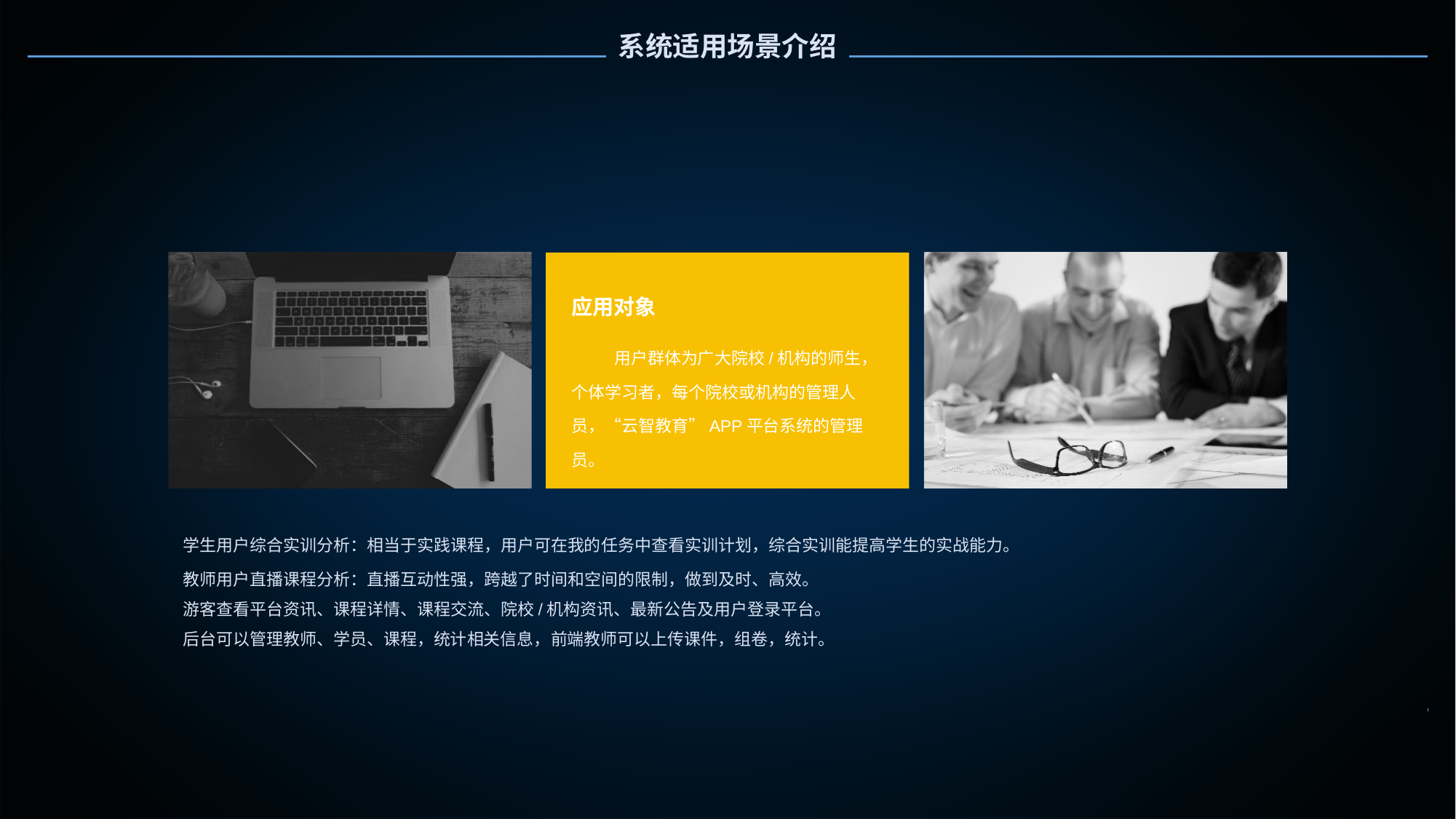

系统适用场景介绍

应用对象
用户群体为广大院校/机构的师生，个体学习者，每个院校或机构的管理人员，“云智教育”APP平台系统的管理员。
学生用户综合实训分析：相当于实践课程，用户可在我的任务中查看实训计划，综合实训能提高学生的实战能力。
教师用户直播课程分析：直播互动性强，跨越了时间和空间的限制，做到及时、高效。
游客查看平台资讯、课程详情、课程交流、院校/机构资讯、最新公告及用户登录平台。
后台可以管理教师、学员、课程，统计相关信息，前端教师可以上传课件，组卷，统计。